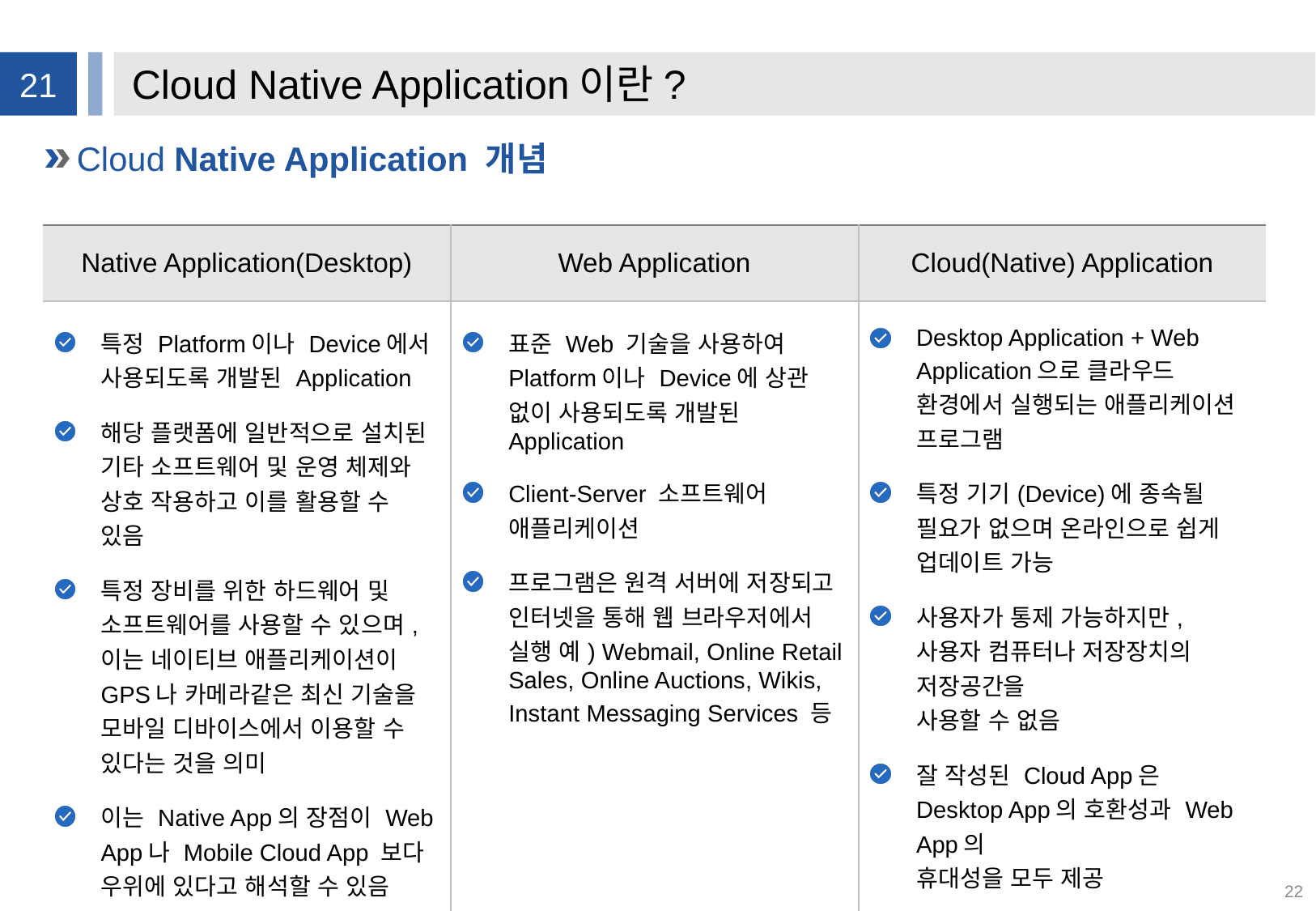

# Cloud Native Application이란?
21
Cloud Native Application 개념
| Native Application(Desktop) | Web Application | Cloud(Native) Application |
| --- | --- | --- |
| 특정 Platform이나 Device에서 사용되도록 개발된 Application 해당 플랫폼에 일반적으로 설치된 기타 소프트웨어 및 운영 체제와 상호 작용하고 이를 활용할 수 있음 특정 장비를 위한 하드웨어 및 소프트웨어를 사용할 수 있으며, 이는 네이티브 애플리케이션이 GPS나 카메라같은 최신 기술을 모바일 디바이스에서 이용할 수 있다는 것을 의미 이는 Native App의 장점이 Web App나 Mobile Cloud App 보다 우위에 있다고 해석할 수 있음 | 표준 Web 기술을 사용하여 Platform이나 Device에 상관 없이 사용되도록 개발된 Application Client-Server 소프트웨어 애플리케이션 프로그램은 원격 서버에 저장되고 인터넷을 통해 웹 브라우저에서 실행 예) Webmail, Online Retail Sales, Online Auctions, Wikis, Instant Messaging Services 등 | Desktop Application + Web Application으로 클라우드 환경에서 실행되는 애플리케이션 프로그램 특정 기기(Device)에 종속될 필요가 없으며 온라인으로 쉽게 업데이트 가능 사용자가 통제 가능하지만, 사용자 컴퓨터나 저장장치의 저장공간을 사용할 수 없음 잘 작성된 Cloud App은 Desktop App의 호환성과 Web App의 휴대성을 모두 제공 |
22